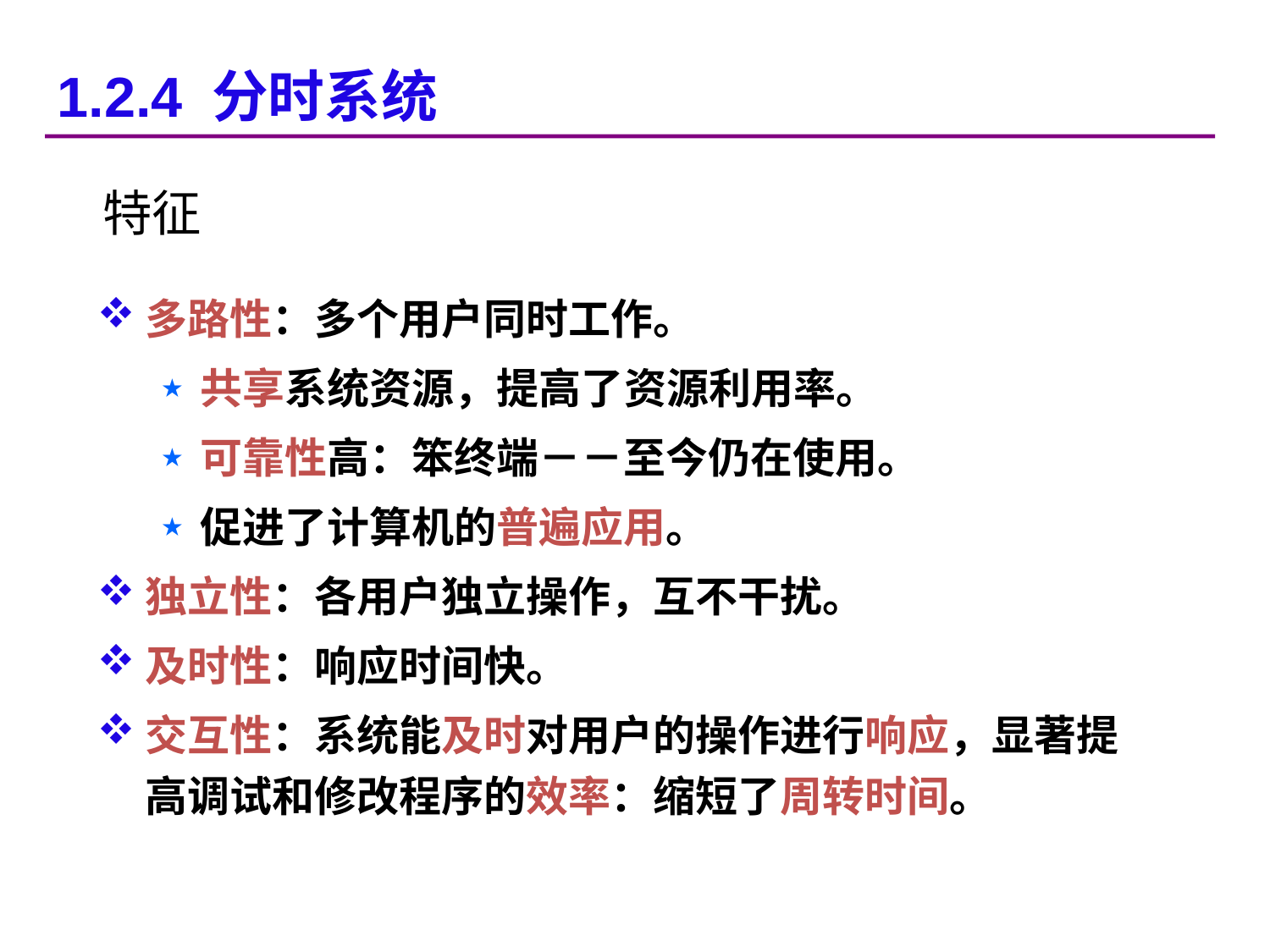

1.2.4 分时系统

特征
多路性：多个用户同时工作。
共享系统资源，提高了资源利用率。
可靠性高：笨终端－－至今仍在使用。
促进了计算机的普遍应用。
独立性：各用户独立操作，互不干扰。
及时性：响应时间快。
交互性：系统能及时对用户的操作进行响应，显著提高调试和修改程序的效率：缩短了周转时间。